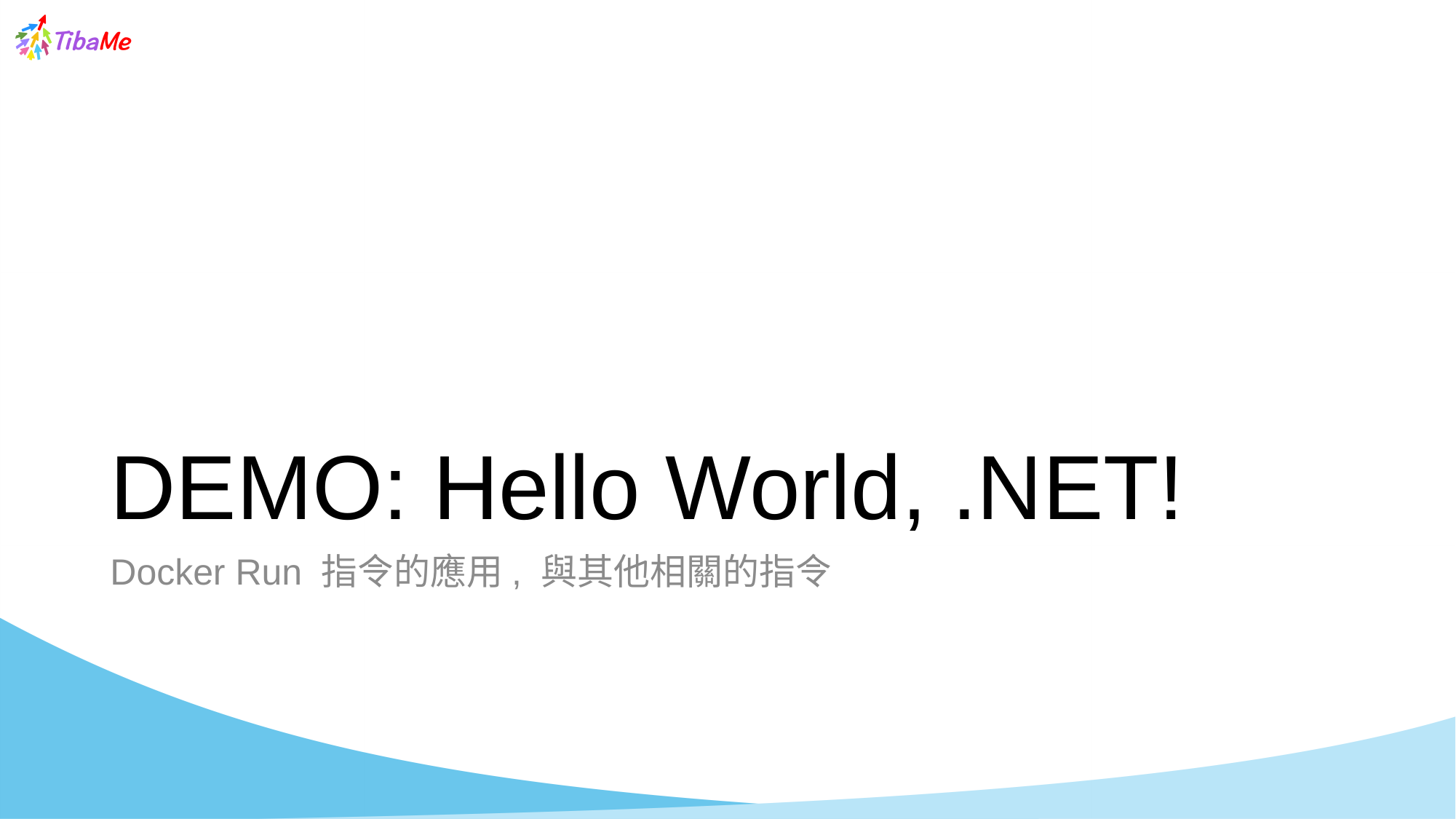

# DEMO: Hello World, .NET!
Docker Run 指令的應用, 與其他相關的指令